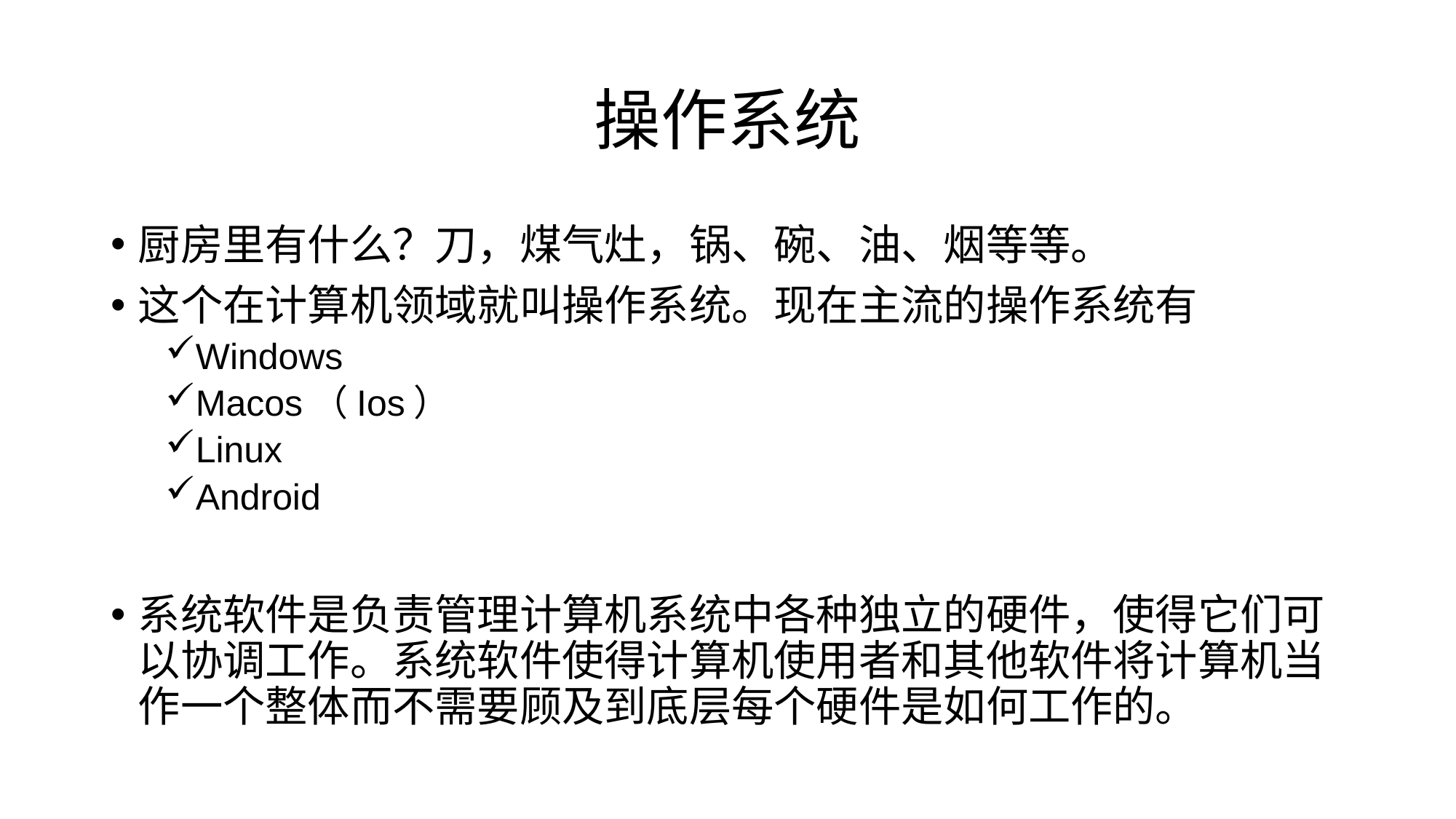

# 操作系统
厨房里有什么？刀，煤气灶，锅、碗、油、烟等等。
这个在计算机领域就叫操作系统。现在主流的操作系统有
Windows
Macos（Ios）
Linux
Android

系统软件是负责管理计算机系统中各种独立的硬件，使得它们可以协调工作。系统软件使得计算机使用者和其他软件将计算机当作一个整体而不需要顾及到底层每个硬件是如何工作的。